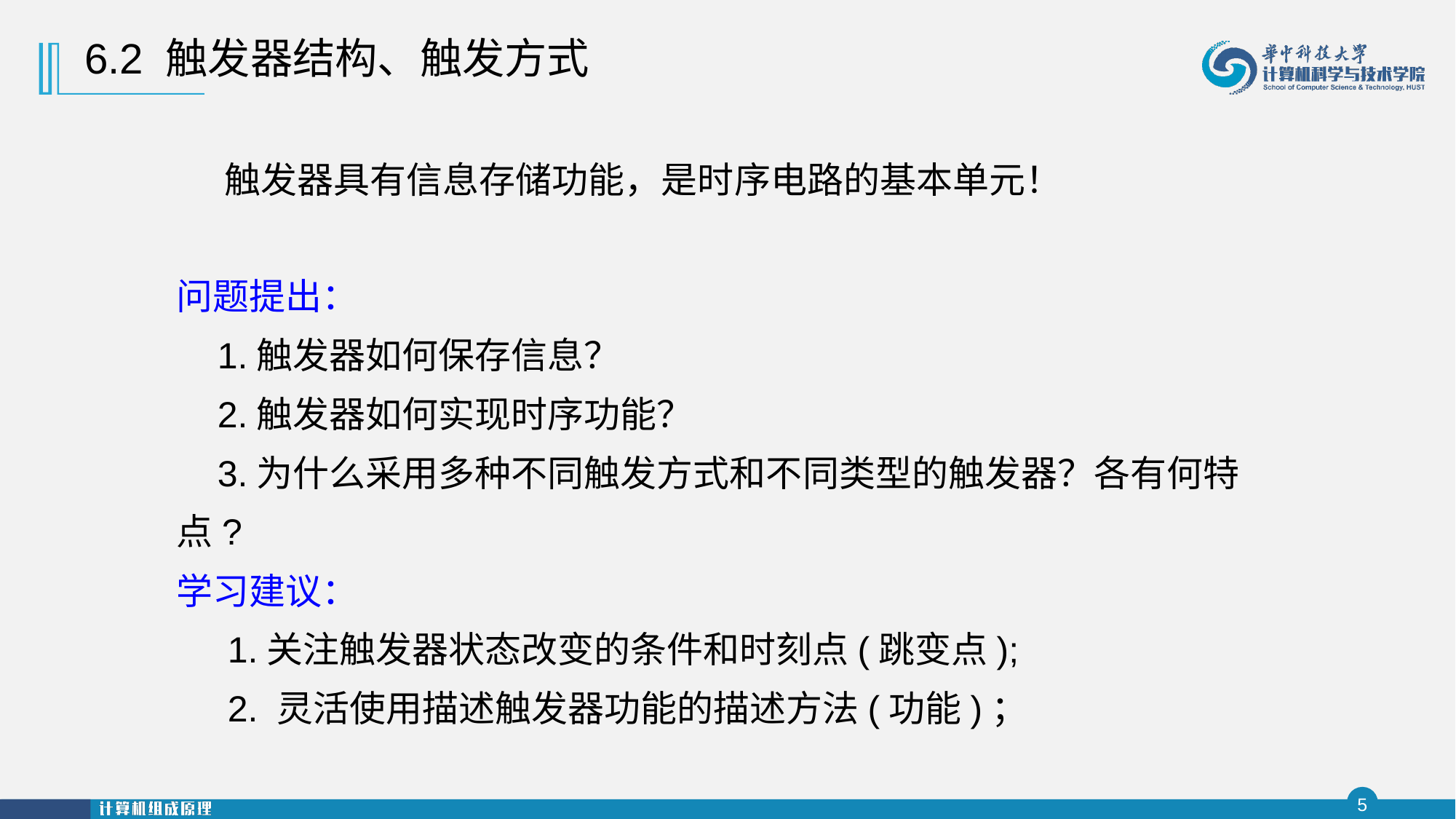

6.2 触发器结构、触发方式
触发器具有信息存储功能，是时序电路的基本单元！
问题提出：
    1.触发器如何保存信息？
    2.触发器如何实现时序功能？
    3.为什么采用多种不同触发方式和不同类型的触发器？各有何特点?
学习建议：
     1.关注触发器状态改变的条件和时刻点(跳变点);
     2. 灵活使用描述触发器功能的描述方法(功能)；